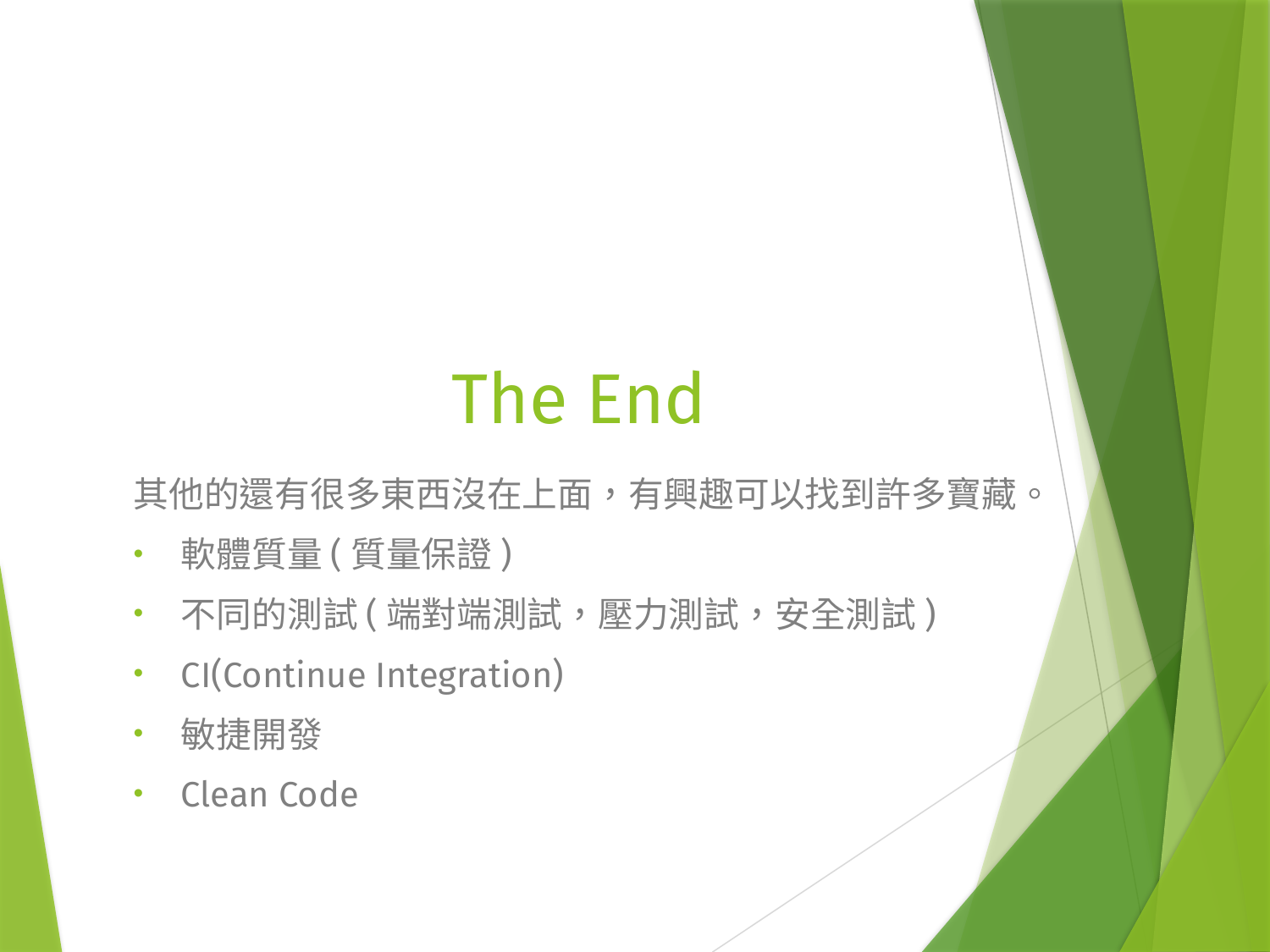

# The End
其他的還有很多東西沒在上面，有興趣可以找到許多寶藏。
軟體質量(質量保證)
不同的測試(端對端測試，壓力測試，安全測試)
CI(Continue Integration)
敏捷開發
Clean Code